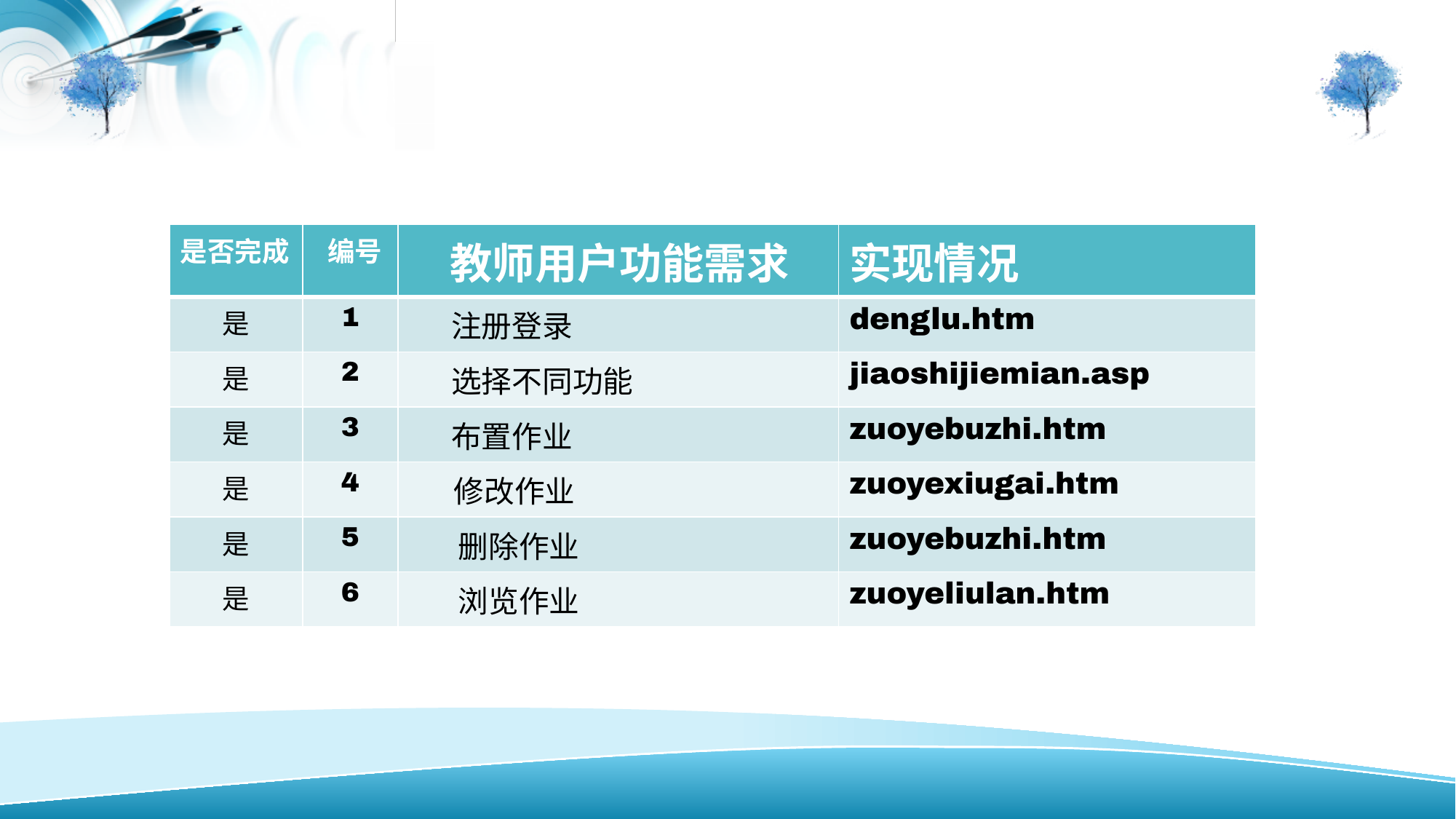

| 是否完成 | 编号 | 教师用户功能需求 | 实现情况 |
| --- | --- | --- | --- |
| 是 | 1 | 注册登录 | denglu.htm |
| 是 | 2 | 选择不同功能 | jiaoshijiemian.asp |
| 是 | 3 | 布置作业 | zuoyebuzhi.htm |
| 是 | 4 | 修改作业 | zuoyexiugai.htm |
| 是 | 5 | 删除作业 | zuoyebuzhi.htm |
| 是 | 6 | 浏览作业 | zuoyeliulan.htm |